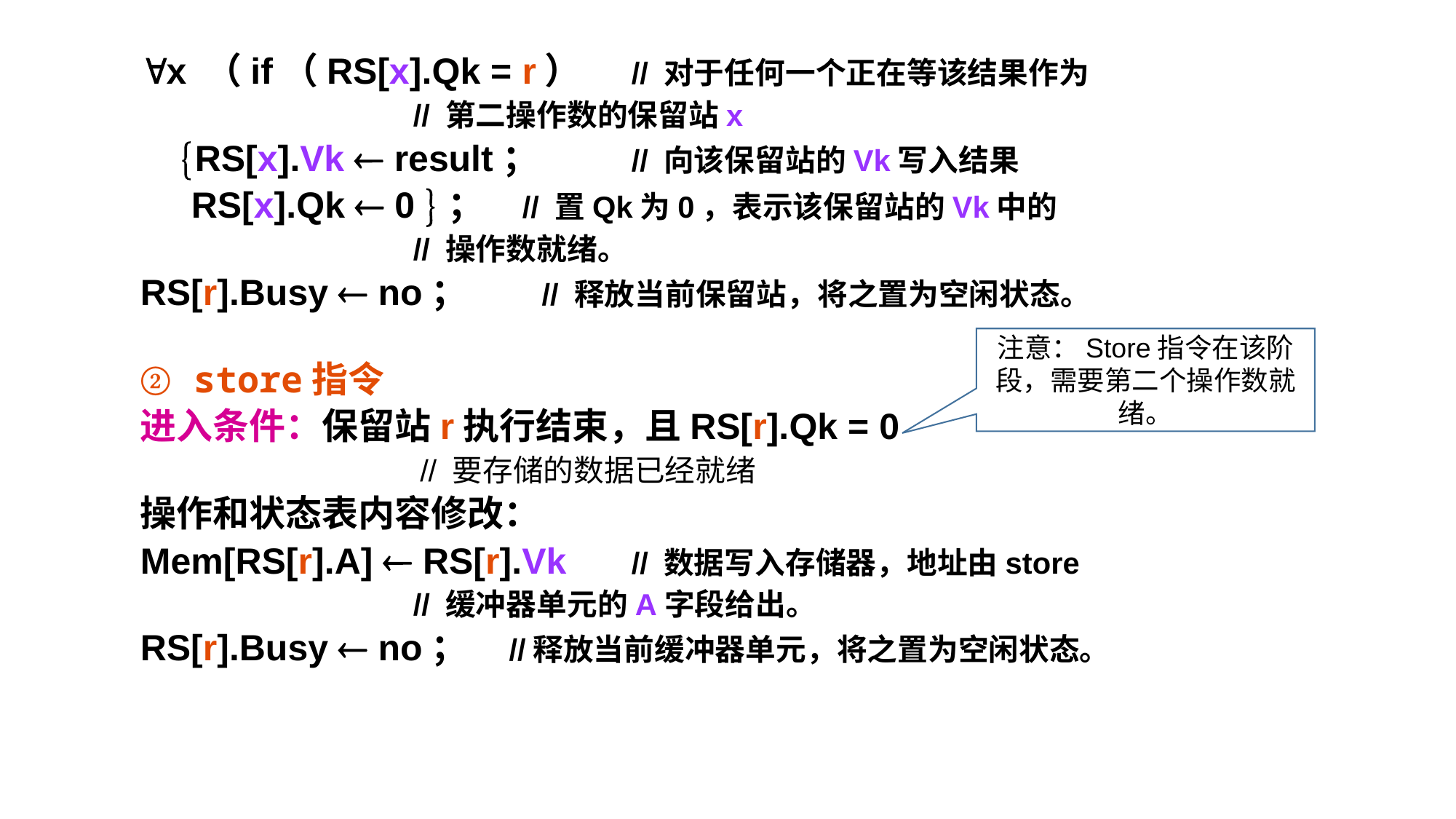

∀x （if（RS[x].Qk = r）  	// 对于任何一个正在等该结果作为
                              	// 第二操作数的保留站x
    {RS[x].Vk ← result；	// 向该保留站的Vk写入结果
     RS[x].Qk ← 0 }；	// 置Qk为0，表示该保留站的Vk中的
                            	// 操作数就绪。
RS[r].Busy ← no；        // 释放当前保留站，将之置为空闲状态。

② store指令
进入条件：保留站r执行结束，且RS[r].Qk = 0
                       	// 要存储的数据已经就绪
操作和状态表内容修改：
Mem[RS[r].A] ← RS[r].Vk	// 数据写入存储器，地址由store
                            	// 缓冲器单元的A字段给出。
RS[r].Busy ← no；    //释放当前缓冲器单元，将之置为空闲状态。
注意：Store指令在该阶段，需要第二个操作数就绪。